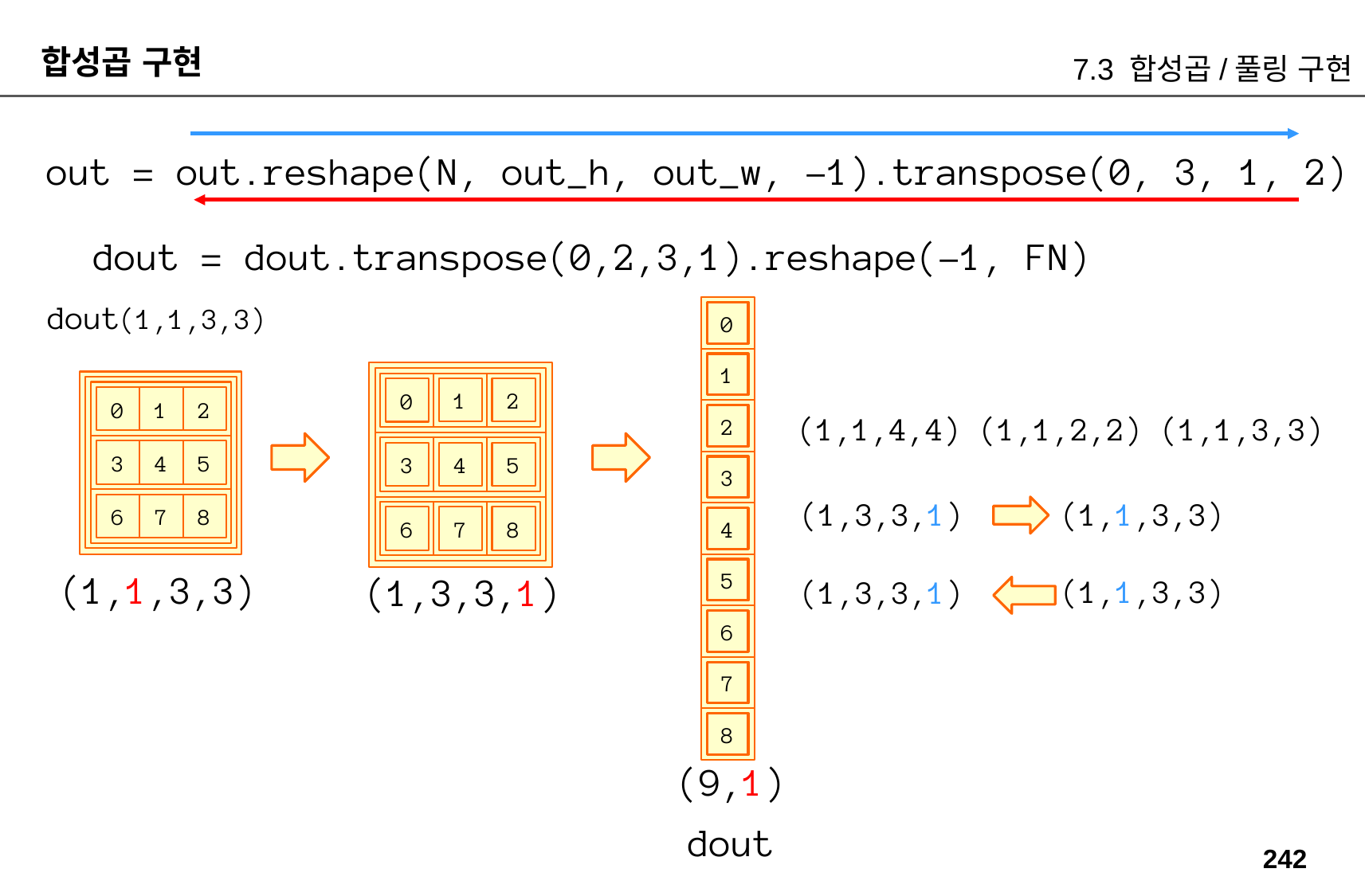

합성곱 구현
7.3 합성곱/풀링 구현
out = out.reshape(N, out_h, out_w, -1).transpose(0, 3, 1, 2)
dout = dout.transpose(0,2,3,1).reshape(-1, FN)
dout
(1,1,3,3)

0

1

2

3

4

5

6

7

8

2
1
0

0
1
2
(1,1,4,4) (1,1,2,2) (1,1,3,3)
(1,3,3,1)
(1,1,3,3)

(1,1,3,3)
(1,3,3,1)

3
4
5
5
4
3

6
7
8

8
7
6
(1,1,3,3)
(1,3,3,1)
(9,1)
dout